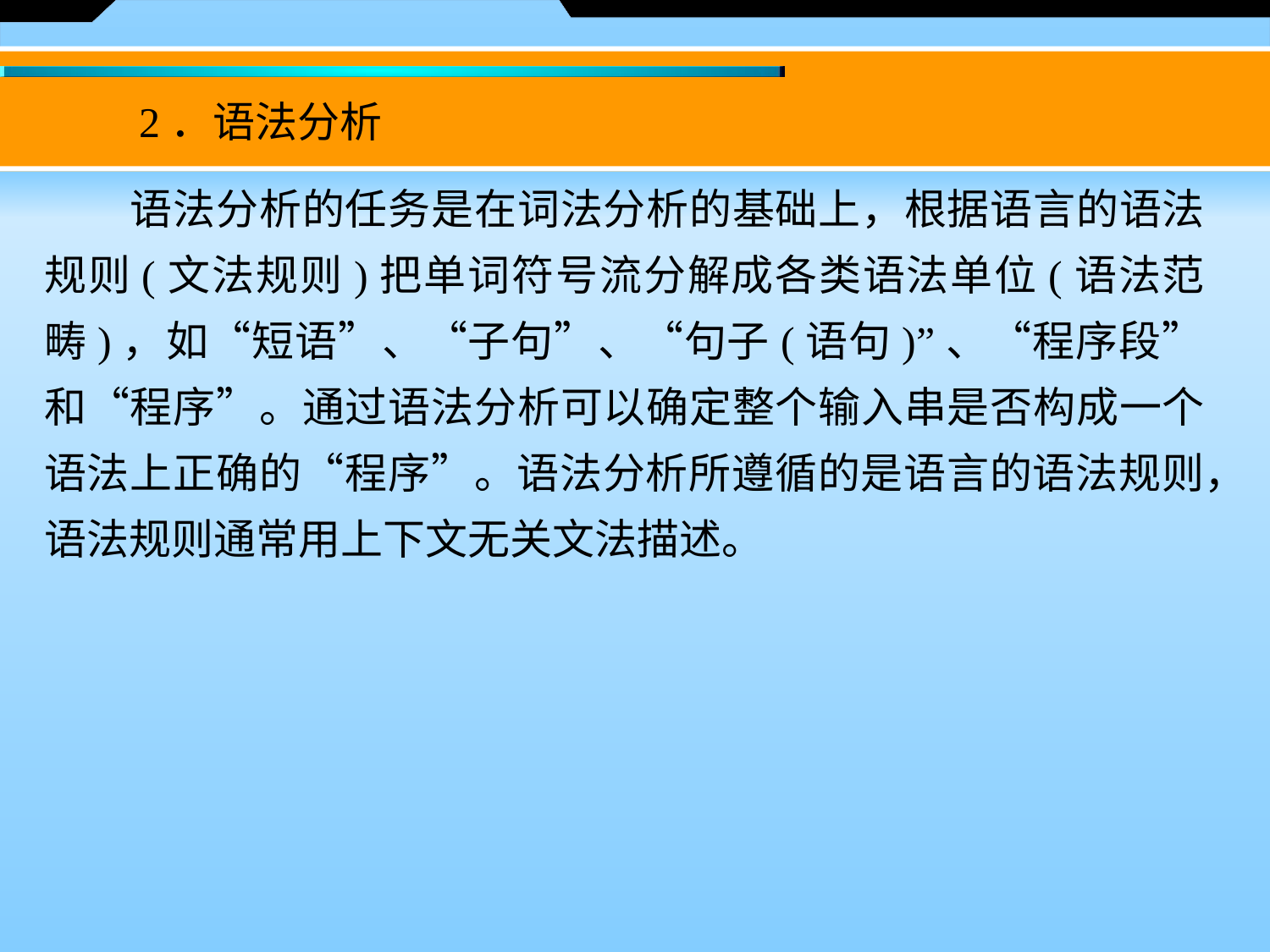

2．语法分析
　　语法分析的任务是在词法分析的基础上，根据语言的语法规则(文法规则)把单词符号流分解成各类语法单位(语法范畴)，如“短语”、“子句”、“句子(语句)”、“程序段”和“程序”。通过语法分析可以确定整个输入串是否构成一个语法上正确的“程序”。语法分析所遵循的是语言的语法规则，语法规则通常用上下文无关文法描述。